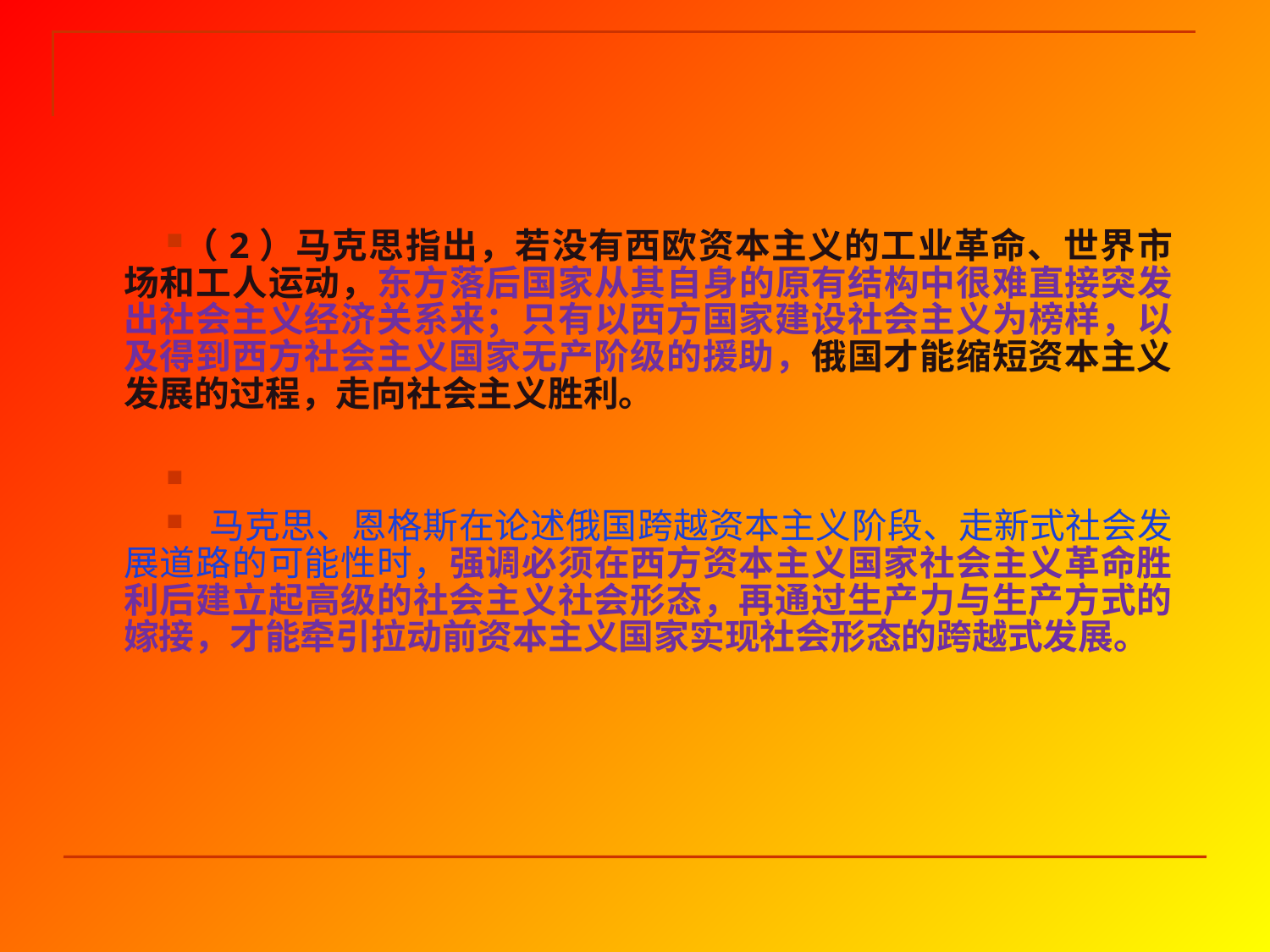

（2）马克思指出，若没有西欧资本主义的工业革命、世界市场和工人运动，东方落后国家从其自身的原有结构中很难直接突发出社会主义经济关系来；只有以西方国家建设社会主义为榜样，以及得到西方社会主义国家无产阶级的援助，俄国才能缩短资本主义发展的过程，走向社会主义胜利。

  马克思、恩格斯在论述俄国跨越资本主义阶段、走新式社会发展道路的可能性时，强调必须在西方资本主义国家社会主义革命胜利后建立起高级的社会主义社会形态，再通过生产力与生产方式的嫁接，才能牵引拉动前资本主义国家实现社会形态的跨越式发展。